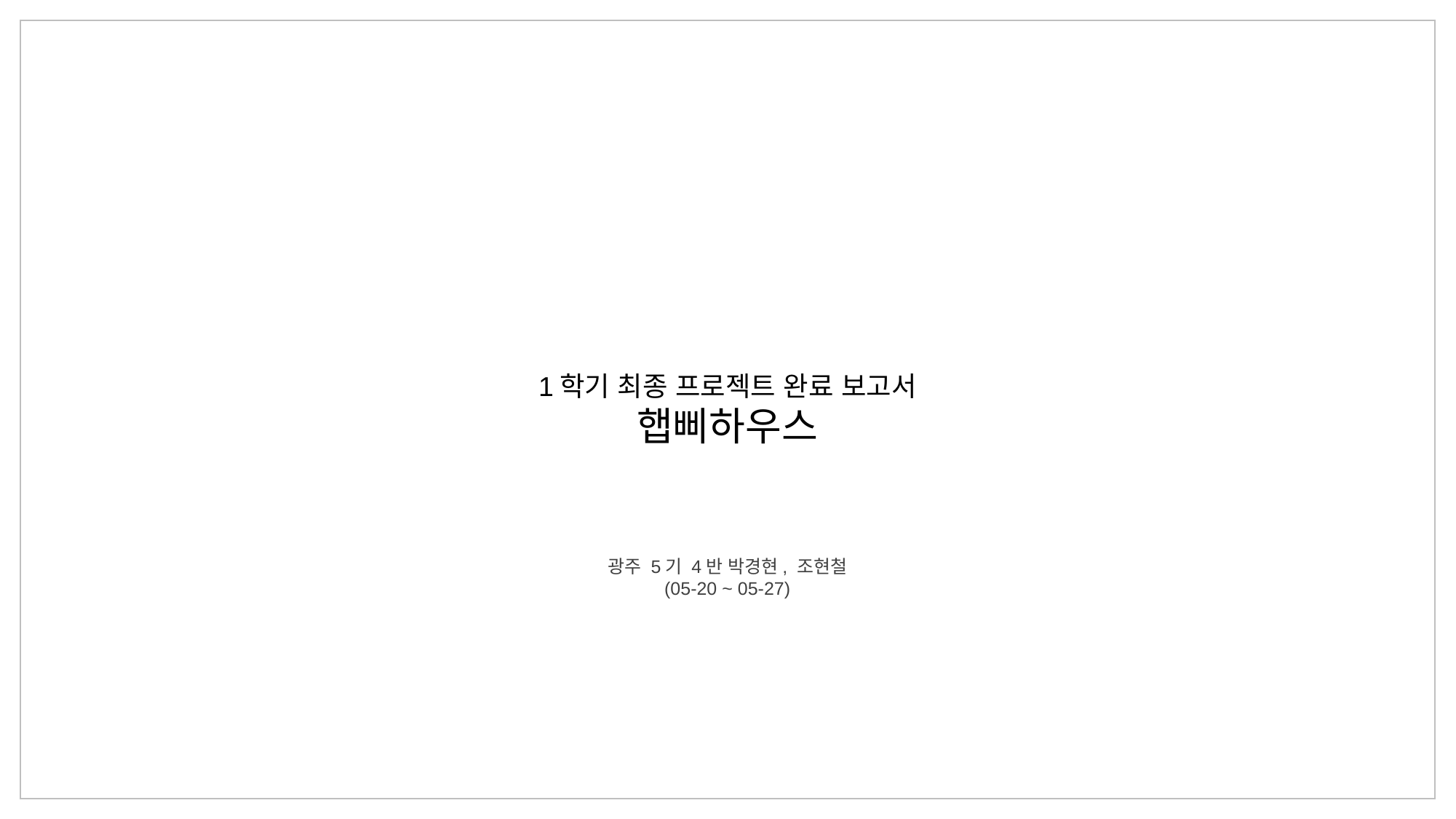

1학기 최종 프로젝트 완료 보고서
햅삐하우스
광주 5기 4반 박경현, 조현철
(05-20 ~ 05-27)